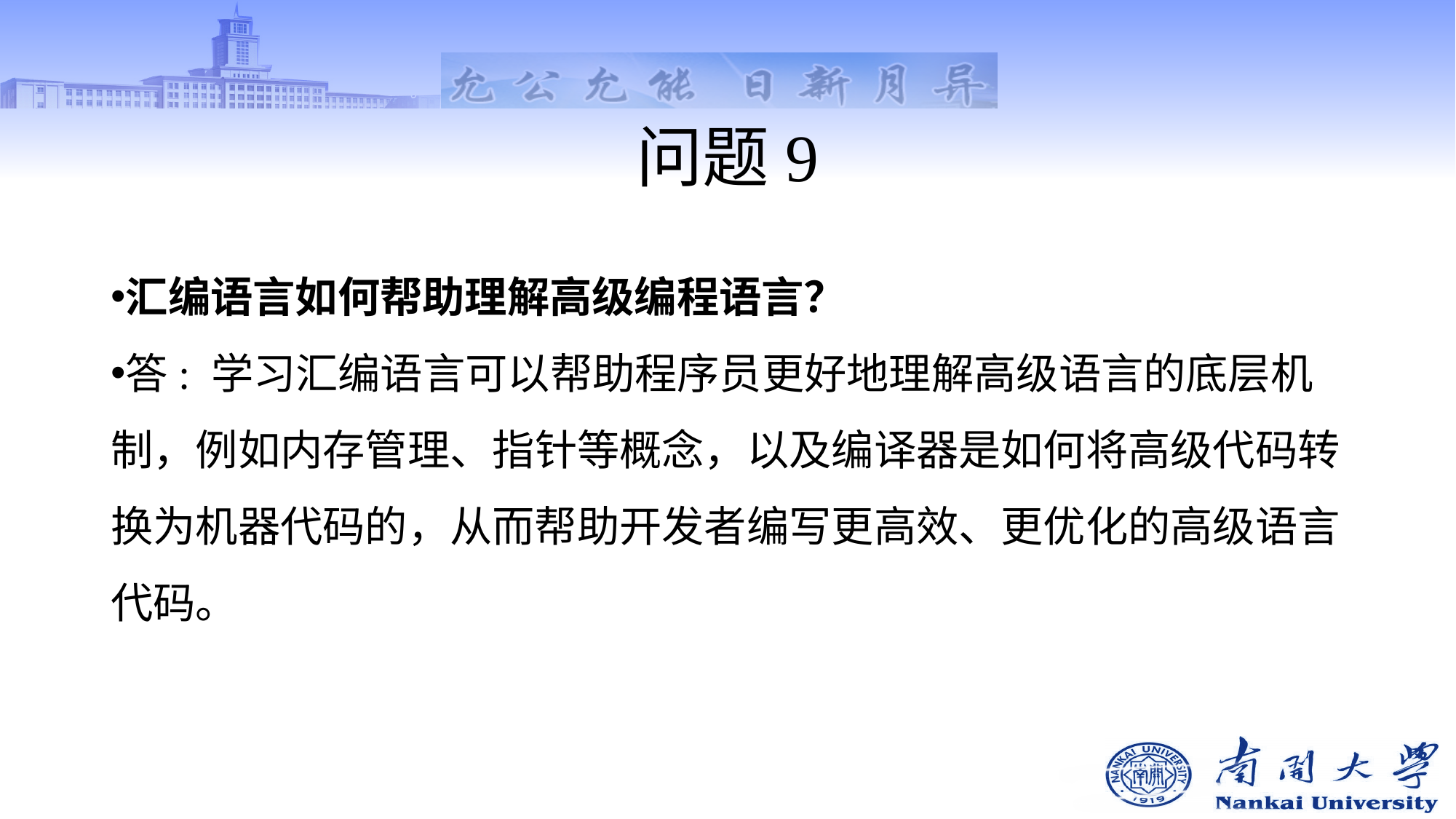

# 问题9
汇编语言如何帮助理解高级编程语言？
答: 学习汇编语言可以帮助程序员更好地理解高级语言的底层机制，例如内存管理、指针等概念，以及编译器是如何将高级代码转换为机器代码的，从而帮助开发者编写更高效、更优化的高级语言代码。